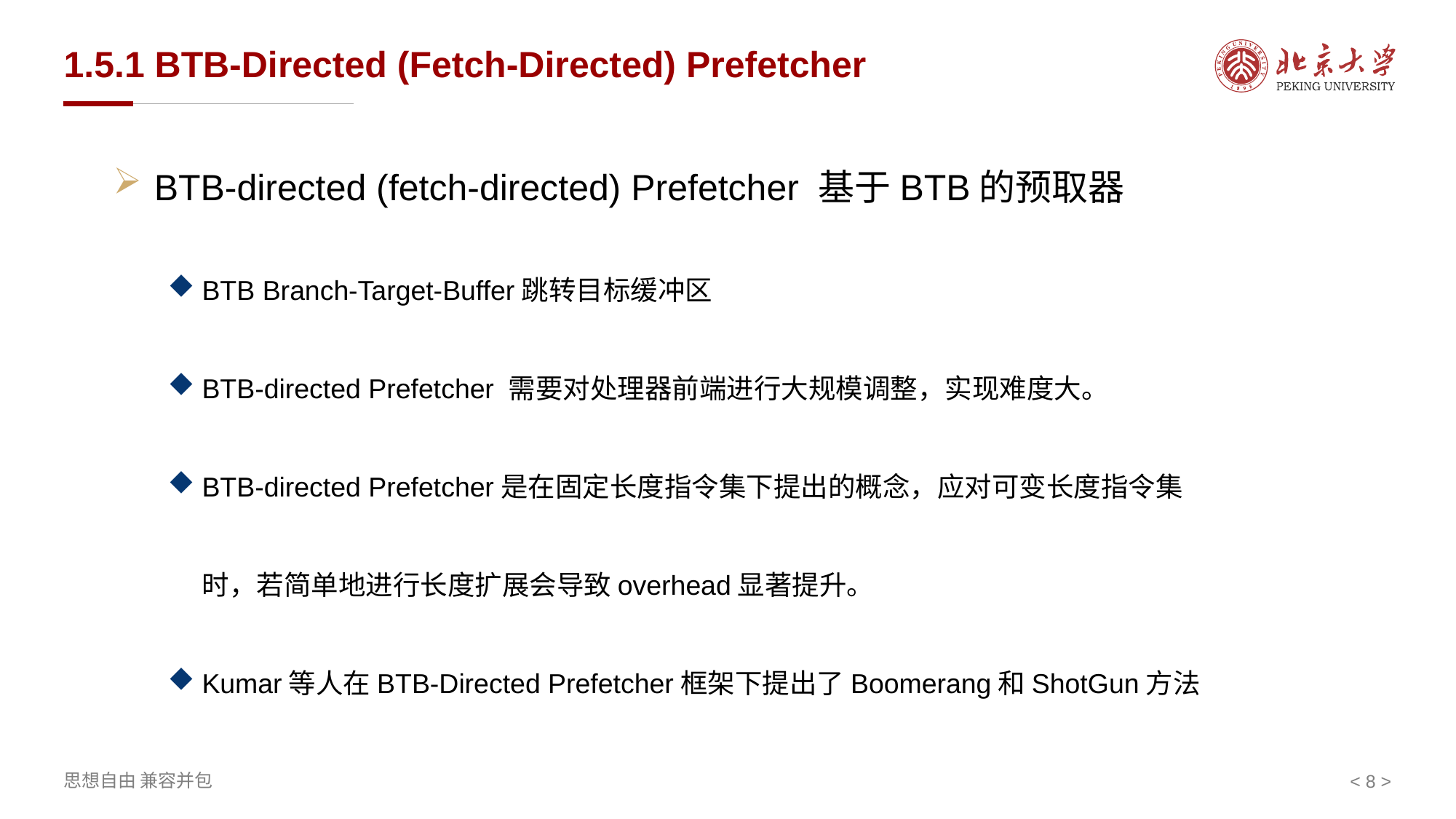

# 1.5.1 BTB-Directed (Fetch-Directed) Prefetcher
BTB-directed (fetch-directed) Prefetcher 基于BTB的预取器
BTB Branch-Target-Buffer跳转目标缓冲区
BTB-directed Prefetcher 需要对处理器前端进行大规模调整，实现难度大。
BTB-directed Prefetcher是在固定长度指令集下提出的概念，应对可变长度指令集时，若简单地进行长度扩展会导致overhead显著提升。
Kumar等人在BTB-Directed Prefetcher框架下提出了Boomerang和ShotGun方法

< 8 >